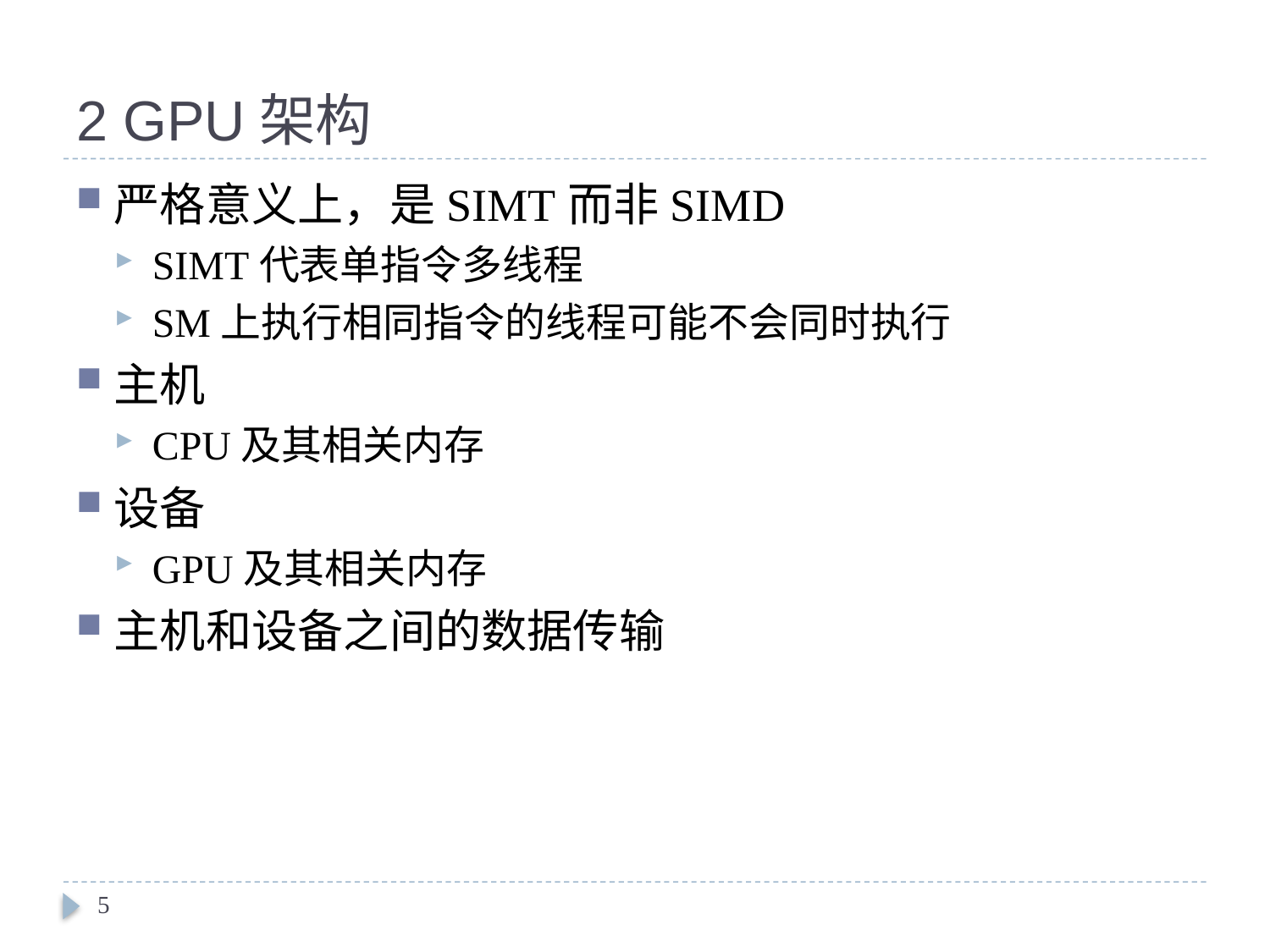

# 2 GPU架构
严格意义上，是SIMT而非SIMD
SIMT代表单指令多线程
SM上执行相同指令的线程可能不会同时执行
主机
CPU及其相关内存
设备
GPU及其相关内存
主机和设备之间的数据传输
5